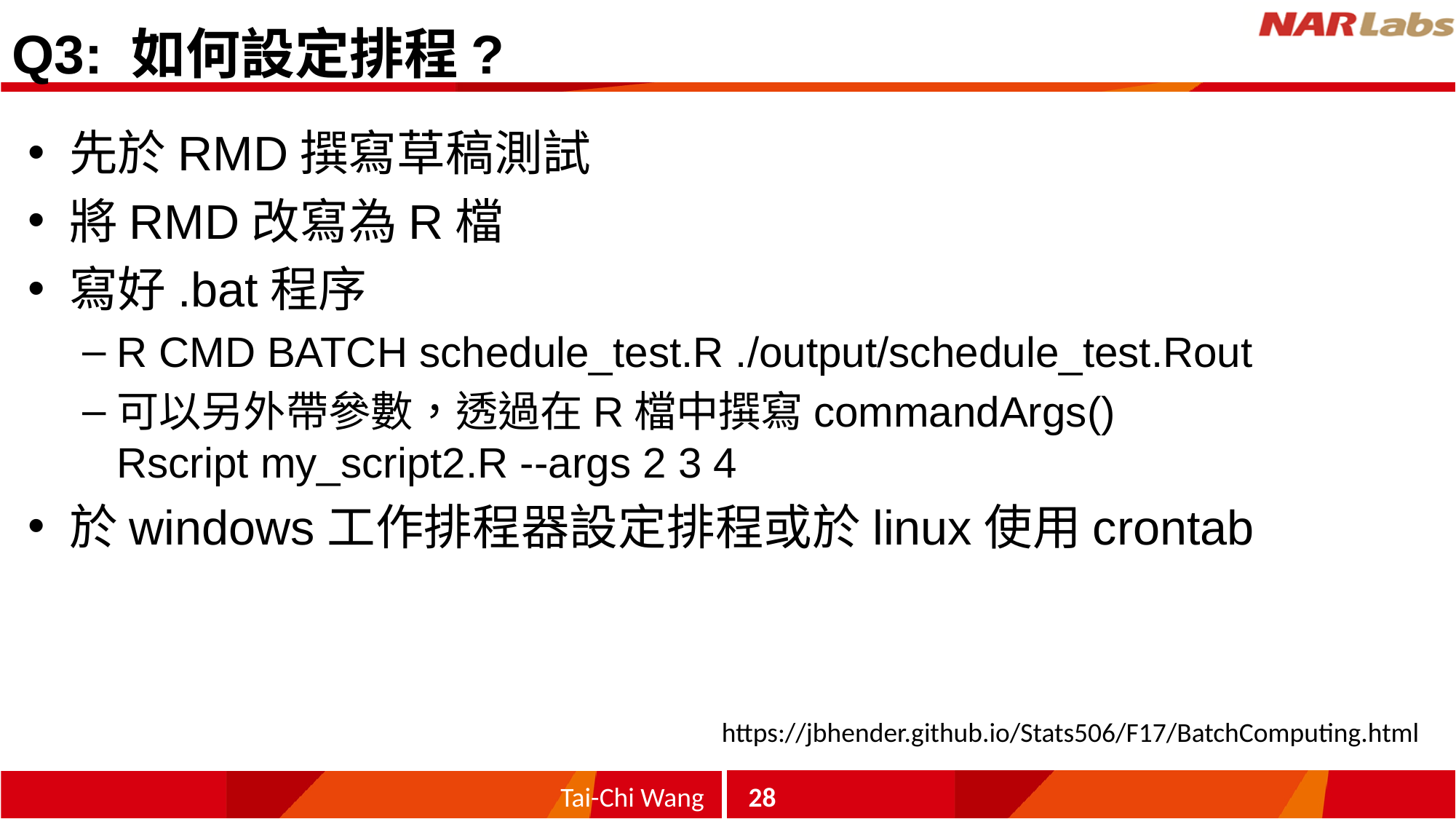

# Q3: 如何設定排程?
先於RMD撰寫草稿測試
將RMD改寫為R檔
寫好.bat程序
R CMD BATCH schedule_test.R ./output/schedule_test.Rout
可以另外帶參數，透過在R檔中撰寫commandArgs()
Rscript my_script2.R --args 2 3 4
於windows工作排程器設定排程或於linux使用crontab
https://jbhender.github.io/Stats506/F17/BatchComputing.html